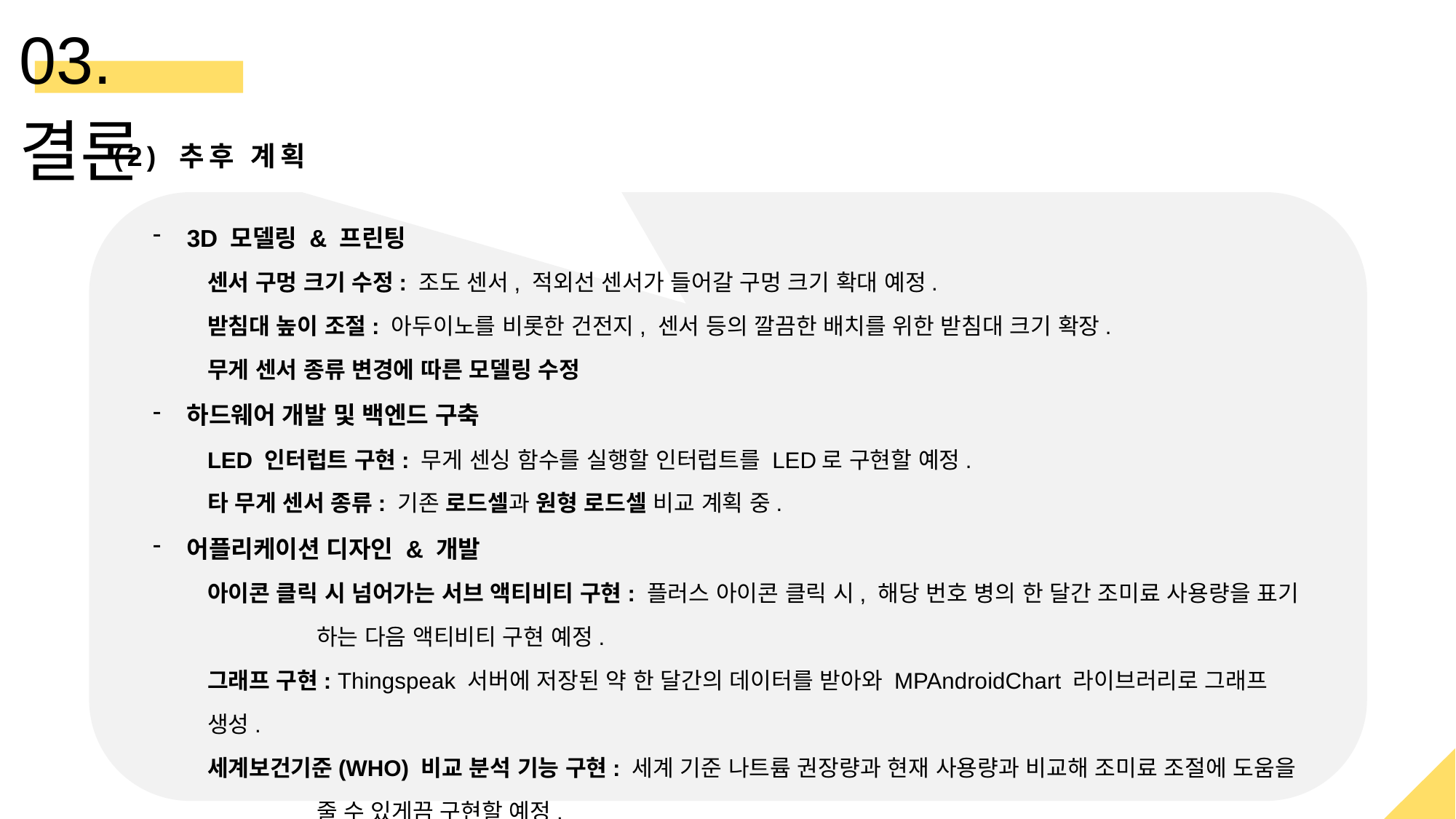

03. 결론

(2) 추후 계획

3D 모델링 & 프린팅
센서 구멍 크기 수정: 조도 센서, 적외선 센서가 들어갈 구멍 크기 확대 예정.
받침대 높이 조절: 아두이노를 비롯한 건전지, 센서 등의 깔끔한 배치를 위한 받침대 크기 확장.
무게 센서 종류 변경에 따른 모델링 수정
하드웨어 개발 및 백엔드 구축
LED 인터럽트 구현: 무게 센싱 함수를 실행할 인터럽트를 LED로 구현할 예정.
타 무게 센서 종류: 기존 로드셀과 원형 로드셀 비교 계획 중.
어플리케이션 디자인 & 개발
아이콘 클릭 시 넘어가는 서브 액티비티 구현: 플러스 아이콘 클릭 시, 해당 번호 병의 한 달간 조미료 사용량을 표기	하는 다음 액티비티 구현 예정.
그래프 구현: Thingspeak 서버에 저장된 약 한 달간의 데이터를 받아와 MPAndroidChart 라이브러리로 그래프 생성.
세계보건기준(WHO) 비교 분석 기능 구현: 세계 기준 나트륨 권장량과 현재 사용량과 비교해 조미료 조절에 도움을 	줄 수 있게끔 구현할 예정.